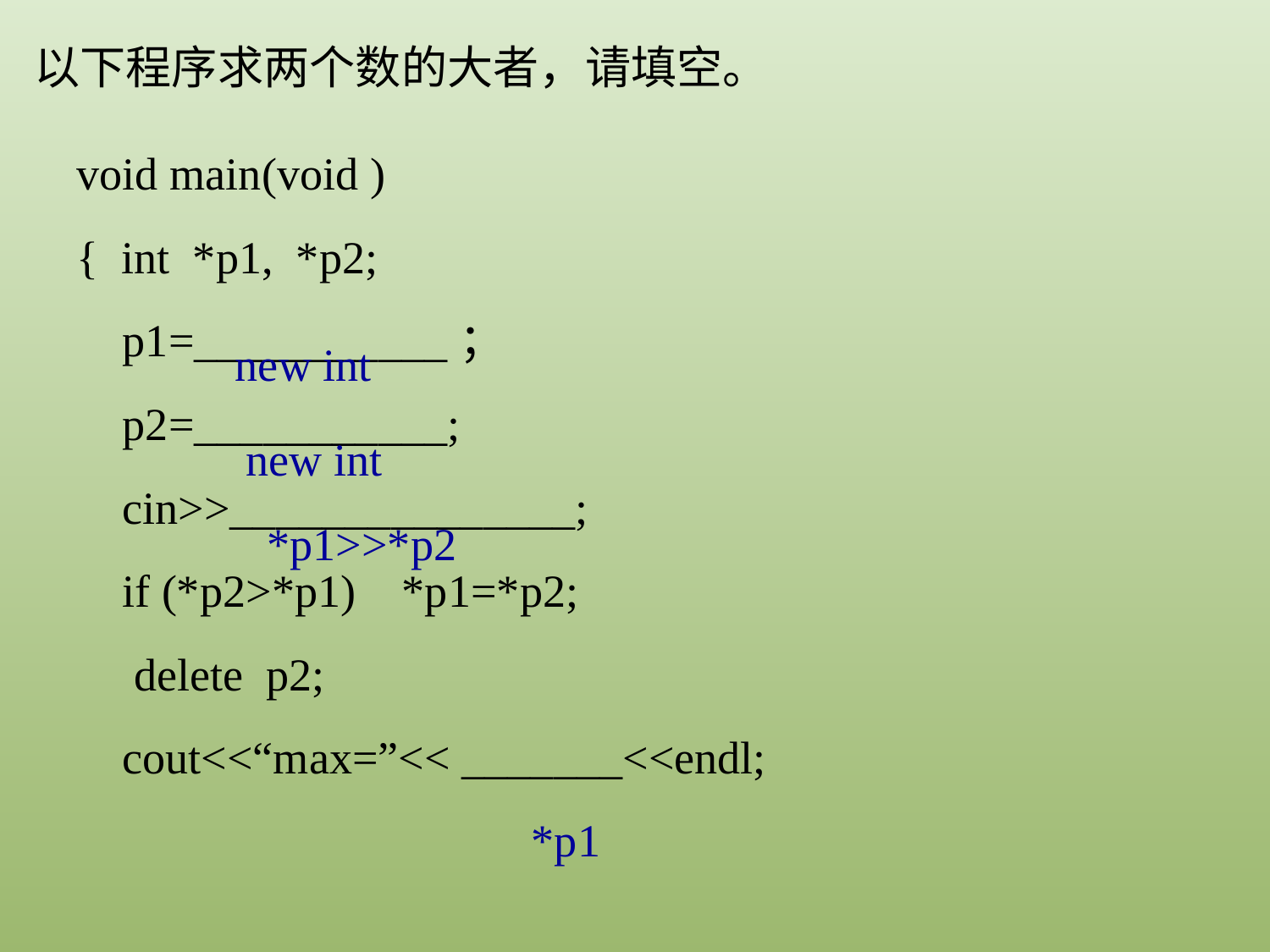

以下程序求两个数的大者，请填空。
void main(void )
{  int  *p1,  *p2;
    p1=___________；
    p2=___________;
    cin>>_______________;
    if (*p2>*p1)    *p1=*p2;
     delete  p2;
    cout<<“max=”<< _______<<endl;
new int
new int
*p1>>*p2
*p1
541